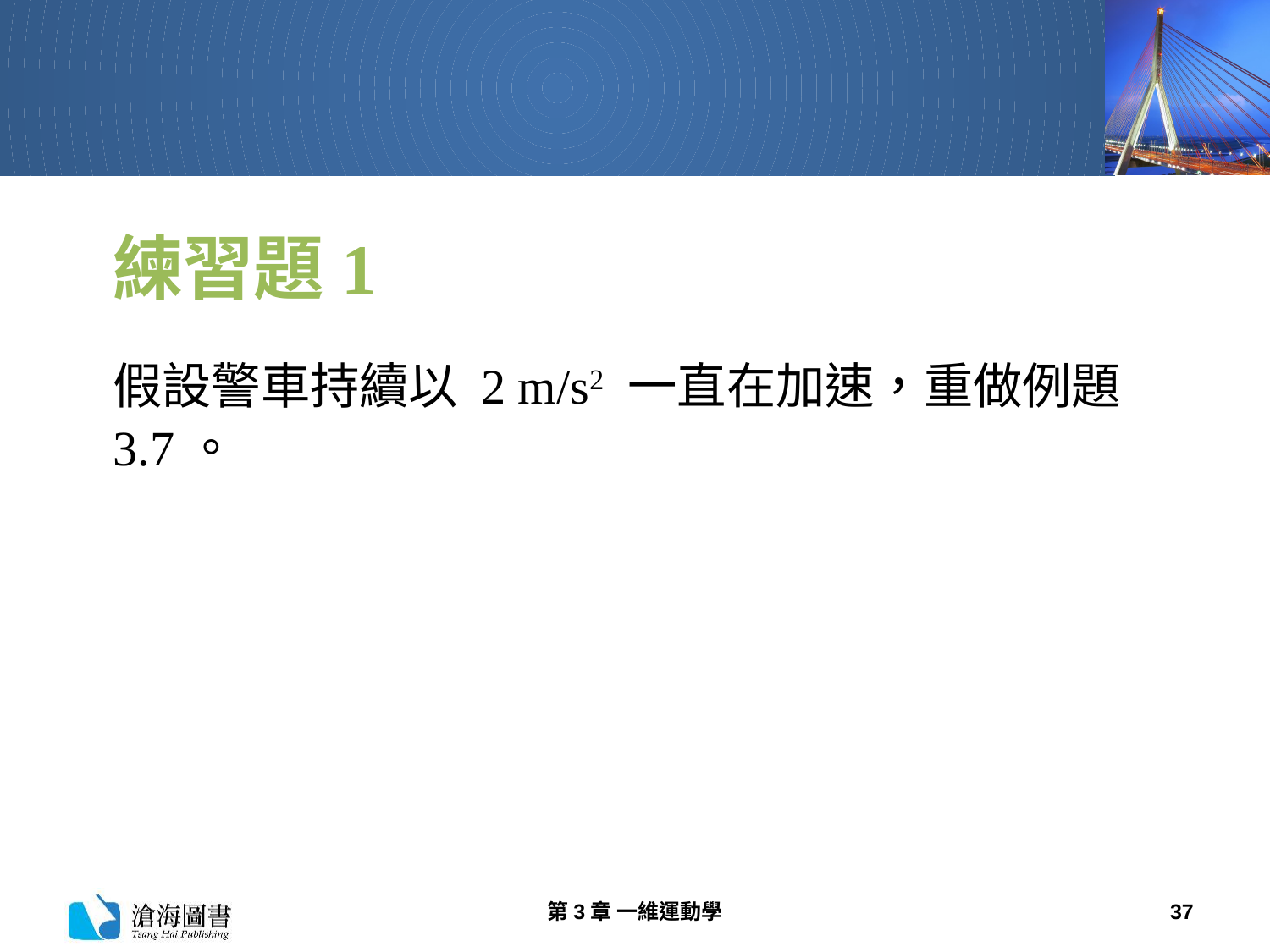

# 練習題1
假設警車持續以 2 m/s2 一直在加速，重做例題 3.7。

第3章 一維運動學
37